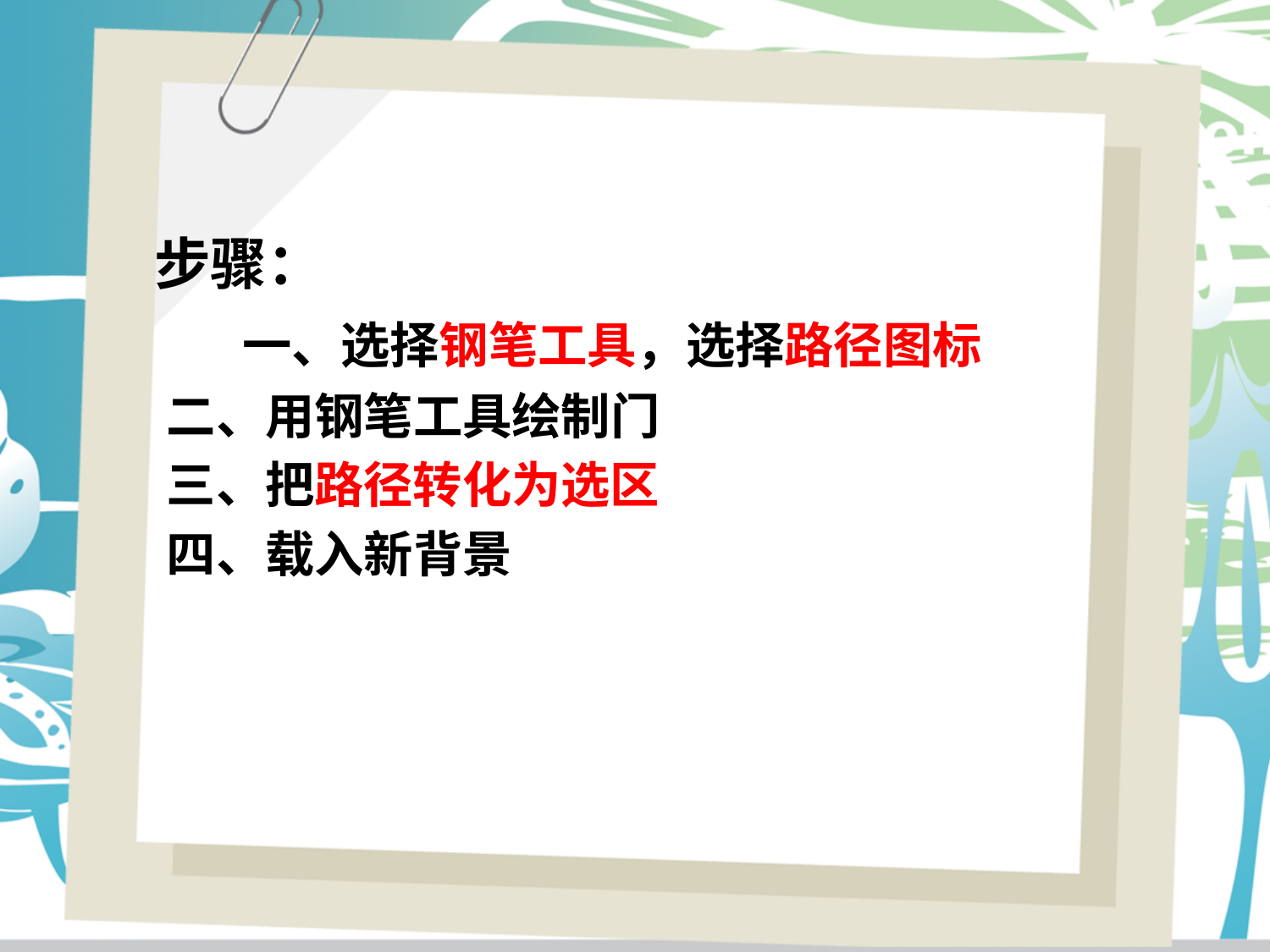

#
     步骤：
            一、选择钢笔工具，选择路径图标
       二、用钢笔工具绘制门
       三、把路径转化为选区
       四、载入新背景